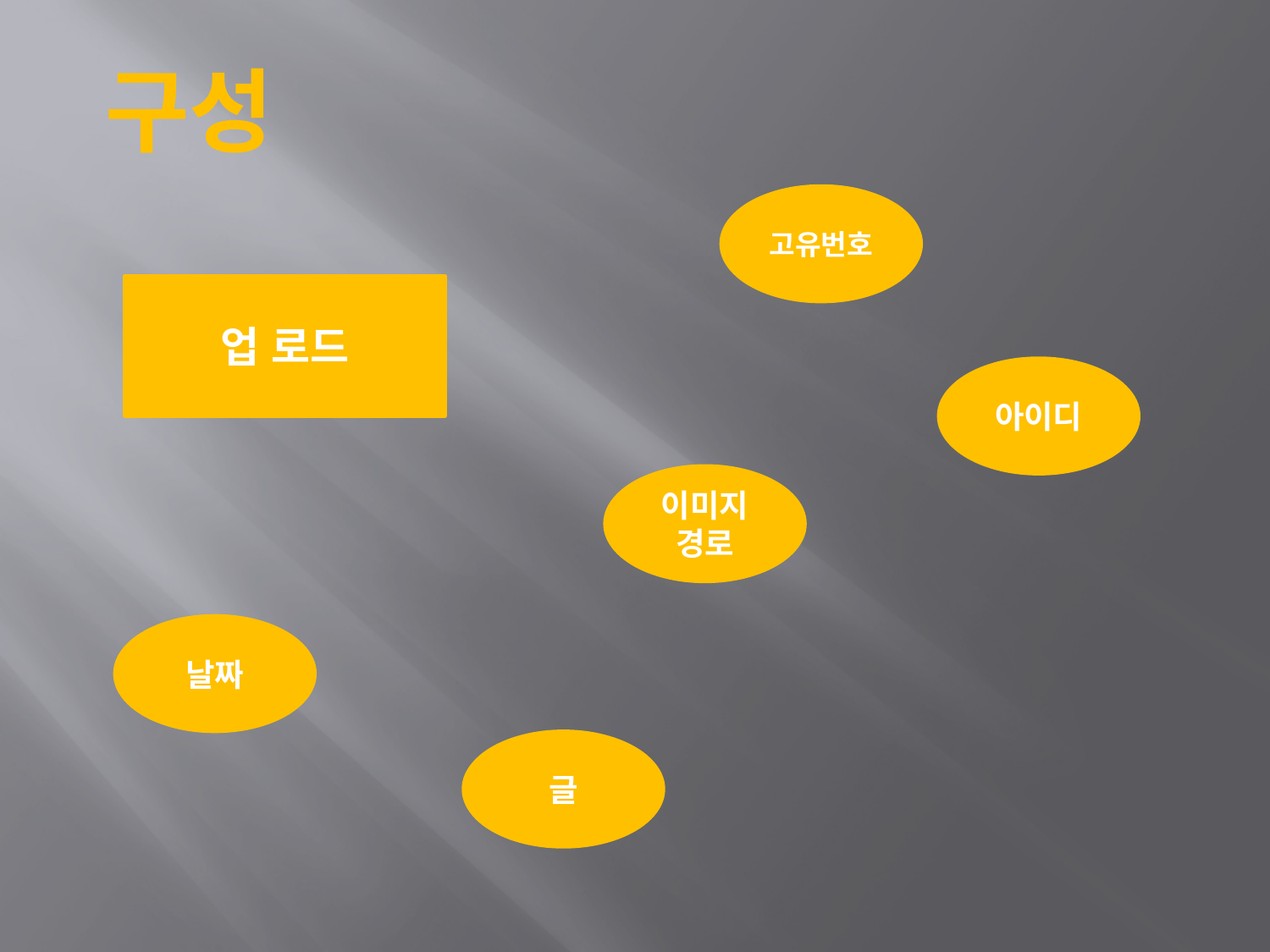

구성
고유번호
업 로드
아이디
이미지 경로
날짜
글